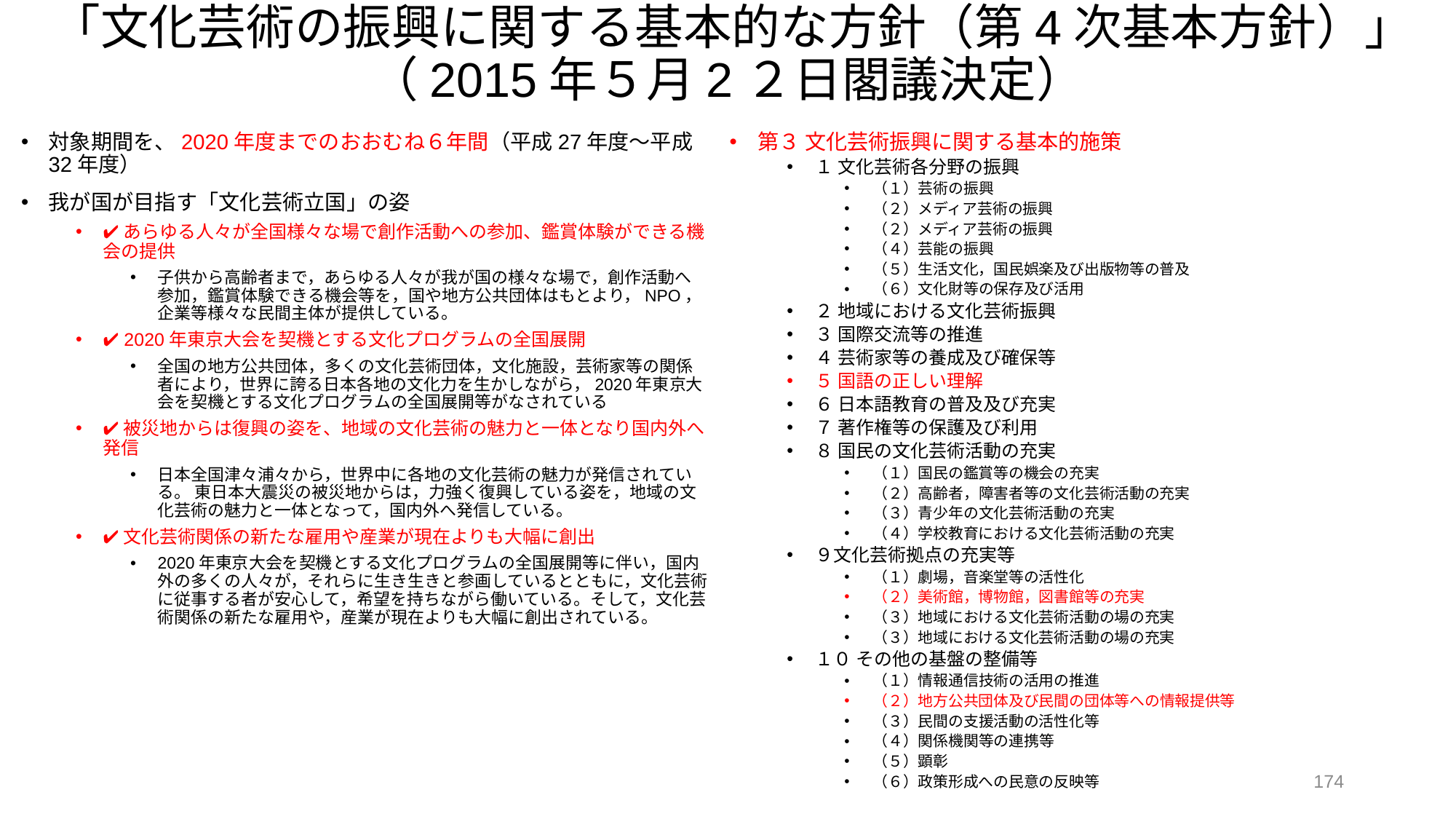

# 「文化芸術の振興に関する基本的な方針（第4次基本方針）」 （2015年５月2２日閣議決定）
対象期間を、2020年度までのおおむね６年間（平成27年度～平成32年度）
我が国が目指す「文化芸術立国」の姿
✔あらゆる人々が全国様々な場で創作活動への参加、鑑賞体験ができる機会の提供
子供から高齢者まで，あらゆる人々が我が国の様々な場で，創作活動へ参加，鑑賞体験できる機会等を，国や地方公共団体はもとより，NPO，企業等様々な民間主体が提供している。
✔ 2020年東京大会を契機とする文化プログラムの全国展開
全国の地方公共団体，多くの文化芸術団体，文化施設，芸術家等の関係者により，世界に誇る日本各地の文化力を生かしながら，2020年東京大会を契機とする文化プログラムの全国展開等がなされている
✔被災地からは復興の姿を、地域の文化芸術の魅力と一体となり国内外へ発信
日本全国津々浦々から，世界中に各地の文化芸術の魅力が発信されている。 東日本大震災の被災地からは，力強く復興している姿を，地域の文化芸術の魅力と一体となって，国内外へ発信している。
✔文化芸術関係の新たな雇用や産業が現在よりも大幅に創出
2020年東京大会を契機とする文化プログラムの全国展開等に伴い，国内外の多くの人々が，それらに生き生きと参画しているとともに，文化芸術に従事する者が安心して，希望を持ちながら働いている。そして，文化芸術関係の新たな雇用や，産業が現在よりも大幅に創出されている。
第３ 文化芸術振興に関する基本的施策
１ 文化芸術各分野の振興
（１）芸術の振興
（２）メディア芸術の振興
（２）メディア芸術の振興
（４）芸能の振興
（５）生活文化，国民娯楽及び出版物等の普及
（６）文化財等の保存及び活用
２ 地域における文化芸術振興
３ 国際交流等の推進
４ 芸術家等の養成及び確保等
５ 国語の正しい理解
６ 日本語教育の普及及び充実
７ 著作権等の保護及び利用
８ 国民の文化芸術活動の充実
（１）国民の鑑賞等の機会の充実
（２）高齢者，障害者等の文化芸術活動の充実
（３）青少年の文化芸術活動の充実
（４）学校教育における文化芸術活動の充実
９文化芸術拠点の充実等
（１）劇場，音楽堂等の活性化
（２）美術館，博物館，図書館等の充実
（３）地域における文化芸術活動の場の充実
（３）地域における文化芸術活動の場の充実
１０ その他の基盤の整備等
（１）情報通信技術の活用の推進
（２）地方公共団体及び民間の団体等への情報提供等
（３）民間の支援活動の活性化等
（４）関係機関等の連携等
（５）顕彰
（６）政策形成への民意の反映等

174